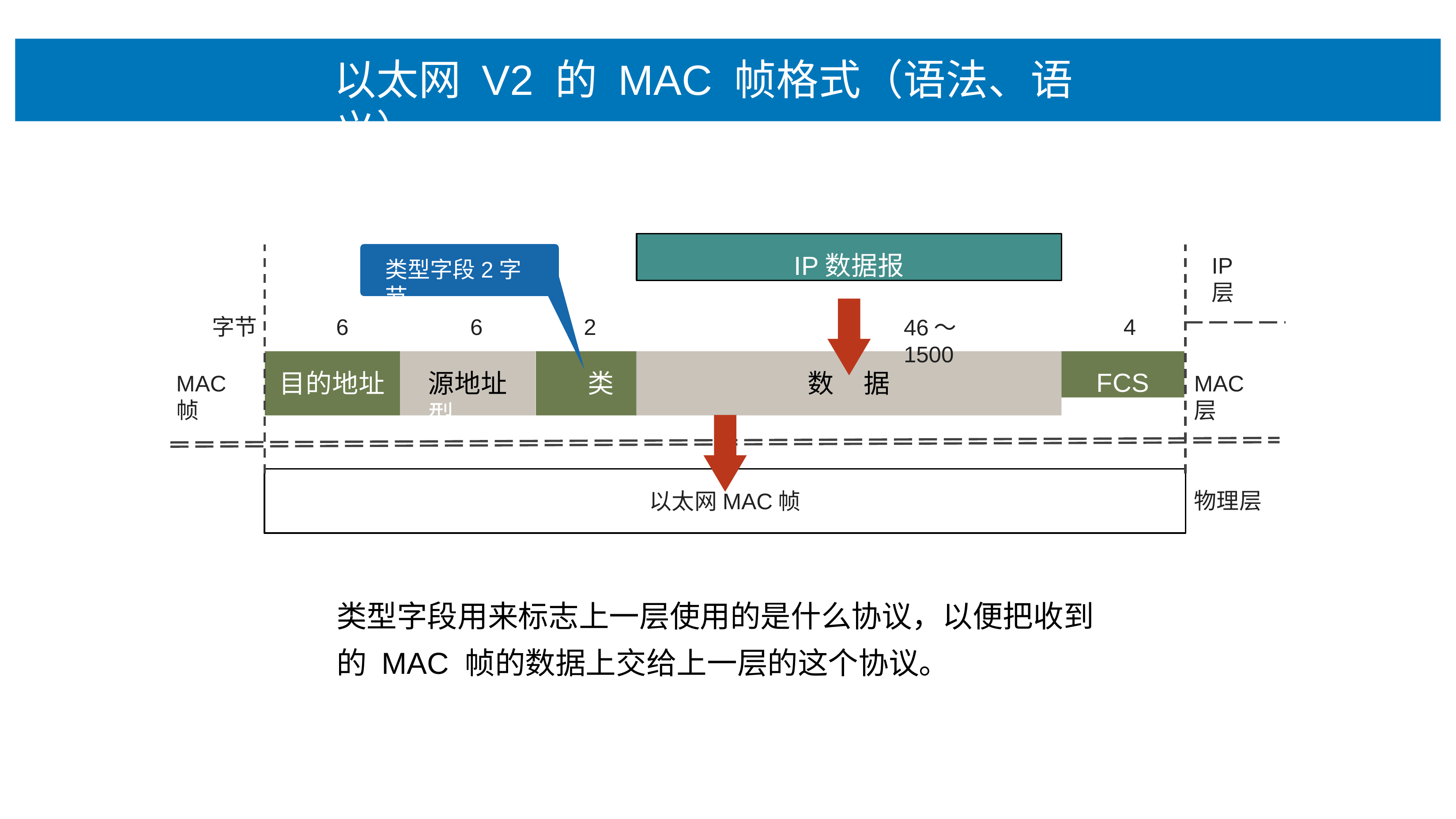

# 以太⽹ V2 的 MAC 帧格式（语法、语义）
IP数据报

IP层
类型字段2字节

6
6
2
4
字节
46〜1500

FCS
⽬的地址
源地址	类型
数	据
MAC帧
MAC层

物理层
以太⽹MAC帧
类型字段⽤来标志上⼀层使⽤的是什么协议，以便把收到 的 MAC 帧的数据上交给上⼀层的这个协议。